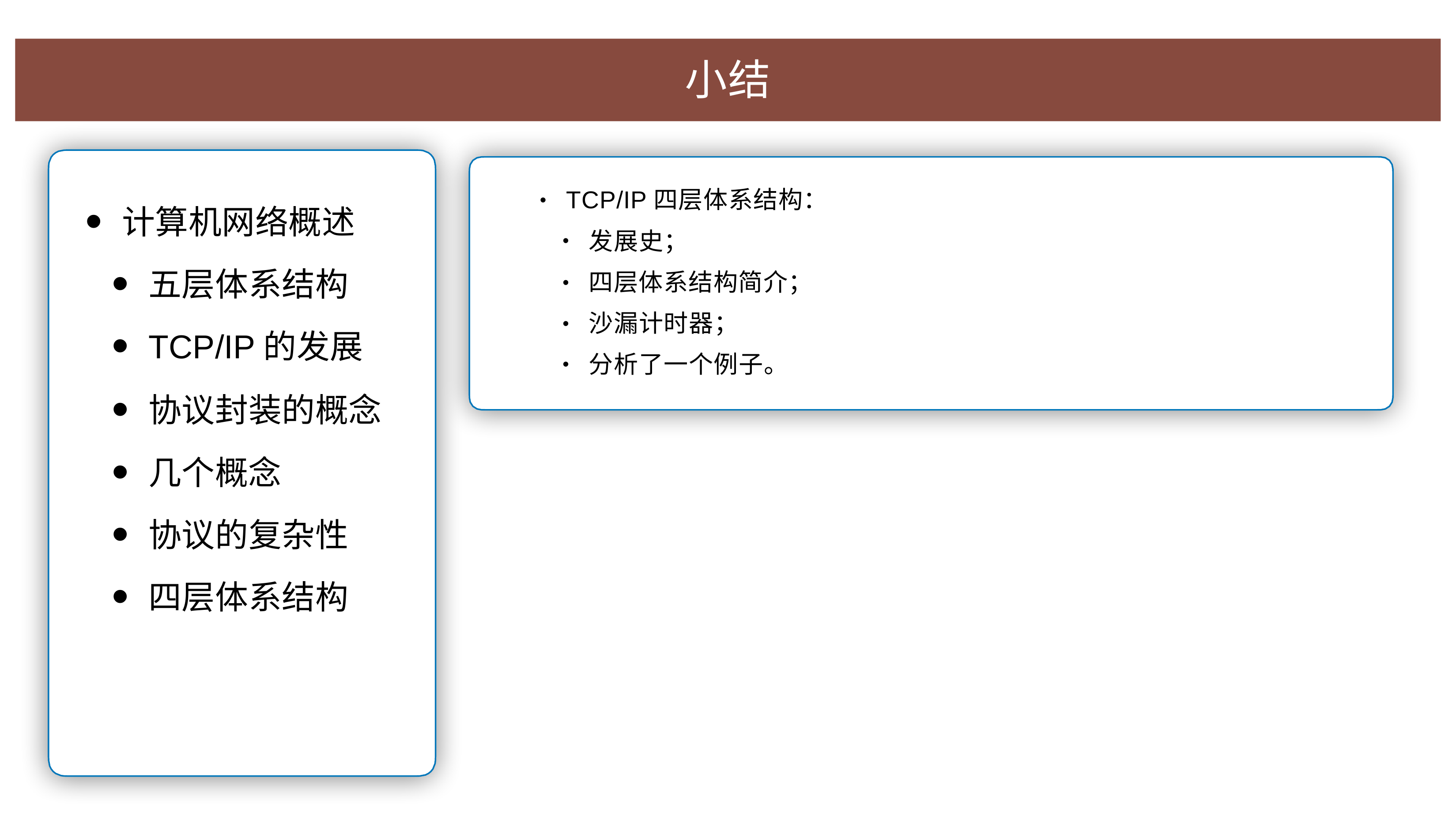

# ⼩结

TCP/IP四层体系结构：
•
计算机⽹络概述
五层体系结构
TCP/IP的发展
协议封装的概念
⼏个概念
协议的复杂性
四层体系结构
发展史；
四层体系结构简介； 沙漏计时器；
分析了⼀个例⼦。
•
•
•